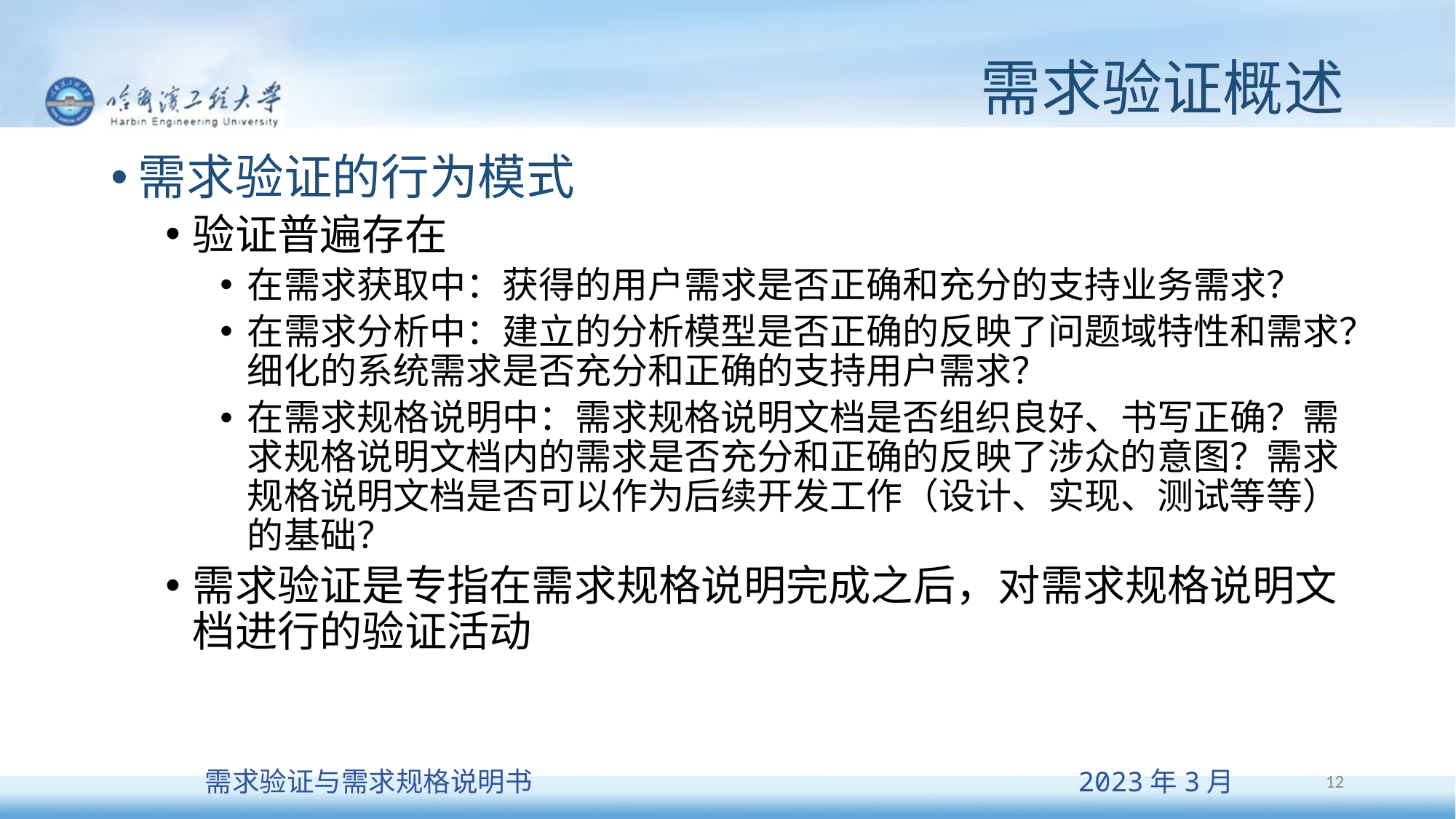

# 需求验证概述
需求验证的行为模式
验证普遍存在
在需求获取中：获得的用户需求是否正确和充分的支持业务需求？
在需求分析中：建立的分析模型是否正确的反映了问题域特性和需求？细化的系统需求是否充分和正确的支持用户需求？
在需求规格说明中：需求规格说明文档是否组织良好、书写正确？需求规格说明文档内的需求是否充分和正确的反映了涉众的意图？需求规格说明文档是否可以作为后续开发工作（设计、实现、测试等等）的基础？
需求验证是专指在需求规格说明完成之后，对需求规格说明文档进行的验证活动
12